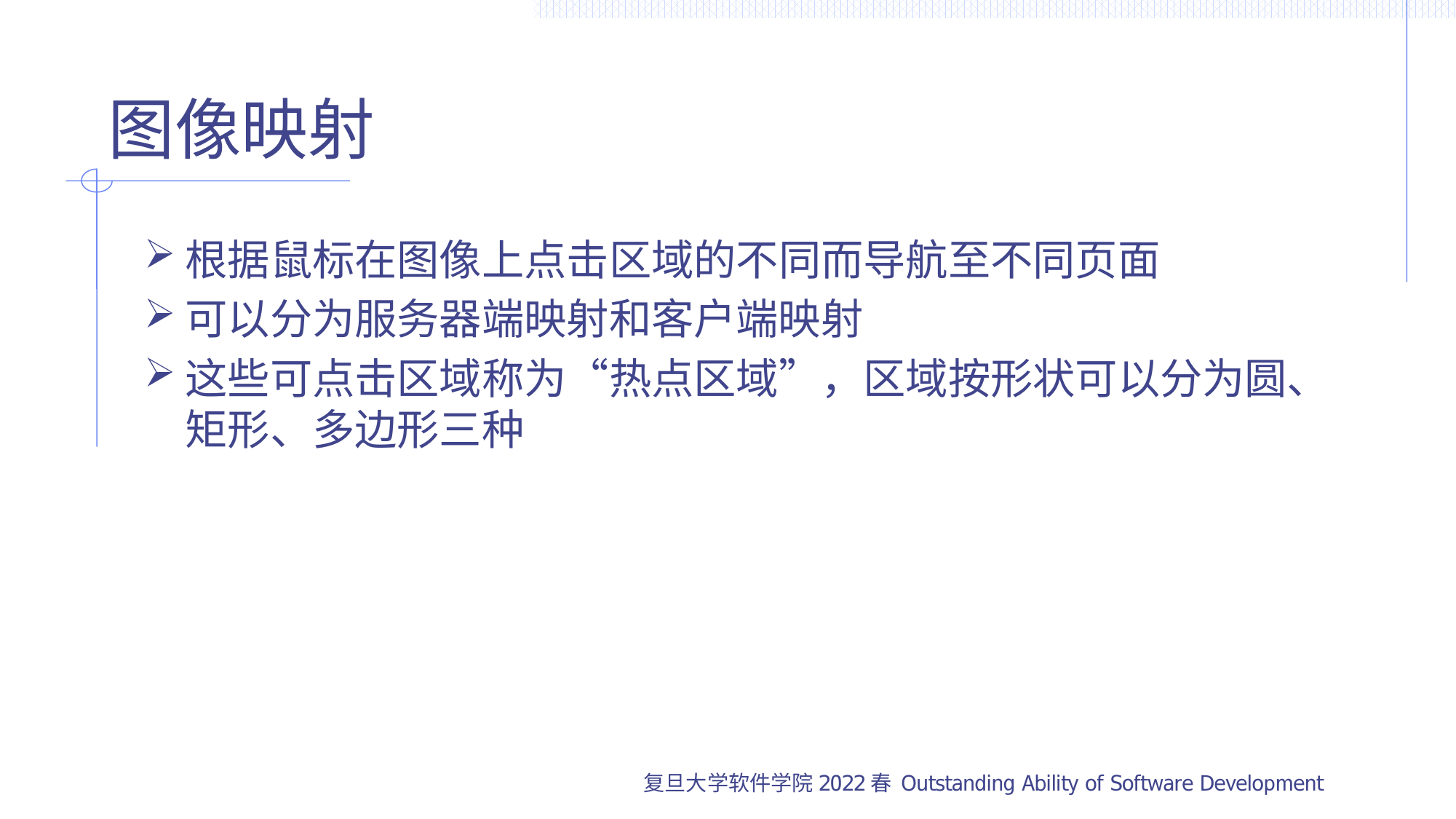

# 图像映射
根据鼠标在图像上点击区域的不同而导航至不同页面
可以分为服务器端映射和客户端映射
这些可点击区域称为“热点区域”，区域按形状可以分为圆、矩形、多边形三种